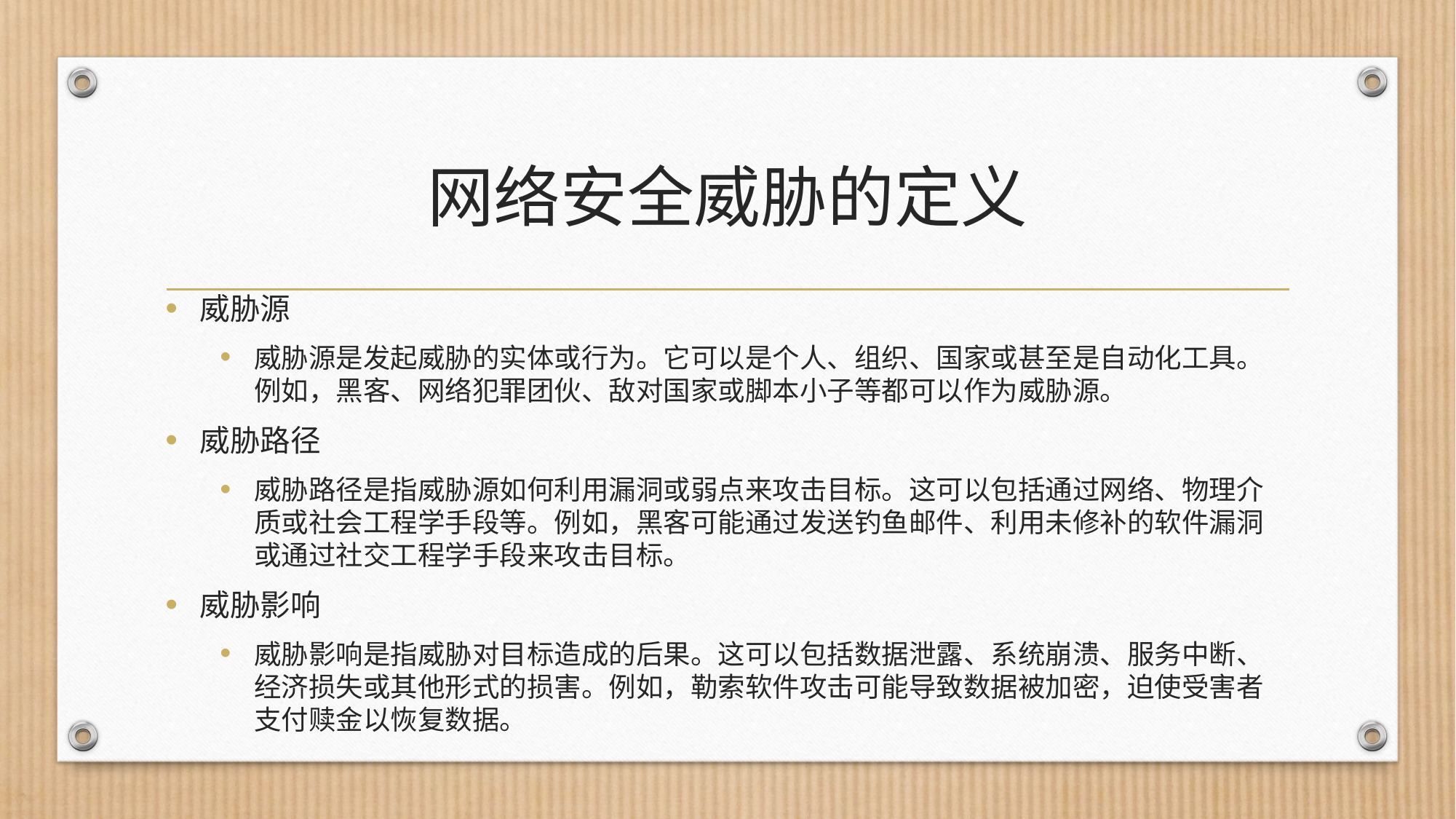

# 网络安全威胁的定义
威胁源
威胁源是发起威胁的实体或行为。它可以是个人、组织、国家或甚至是自动化工具。例如，黑客、网络犯罪团伙、敌对国家或脚本小子等都可以作为威胁源。
威胁路径
威胁路径是指威胁源如何利用漏洞或弱点来攻击目标。这可以包括通过网络、物理介质或社会工程学手段等。例如，黑客可能通过发送钓鱼邮件、利用未修补的软件漏洞或通过社交工程学手段来攻击目标。
威胁影响
威胁影响是指威胁对目标造成的后果。这可以包括数据泄露、系统崩溃、服务中断、经济损失或其他形式的损害。例如，勒索软件攻击可能导致数据被加密，迫使受害者支付赎金以恢复数据。